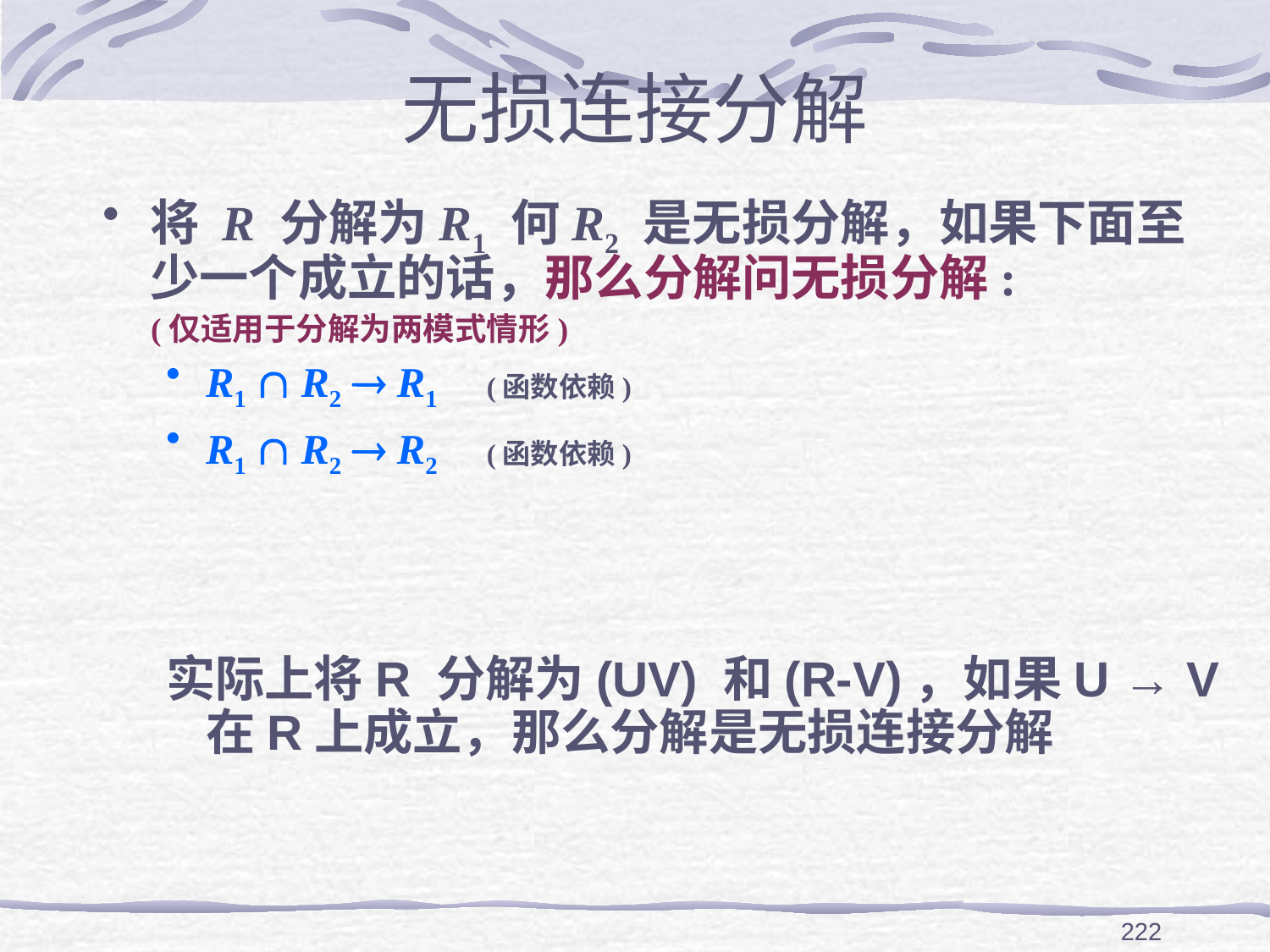

# 无损连接分解
将 R 分解为R1 何R2 是无损分解，如果下面至少一个成立的话，那么分解问无损分解:
      (仅适用于分解为两模式情形)
R1 ∩ R2 → R1        (函数依赖)
R1 ∩ R2 → R2        (函数依赖)

实际上将R 分解为(UV) 和(R-V)，如果U → V 在R上成立，那么分解是无损连接分解

222